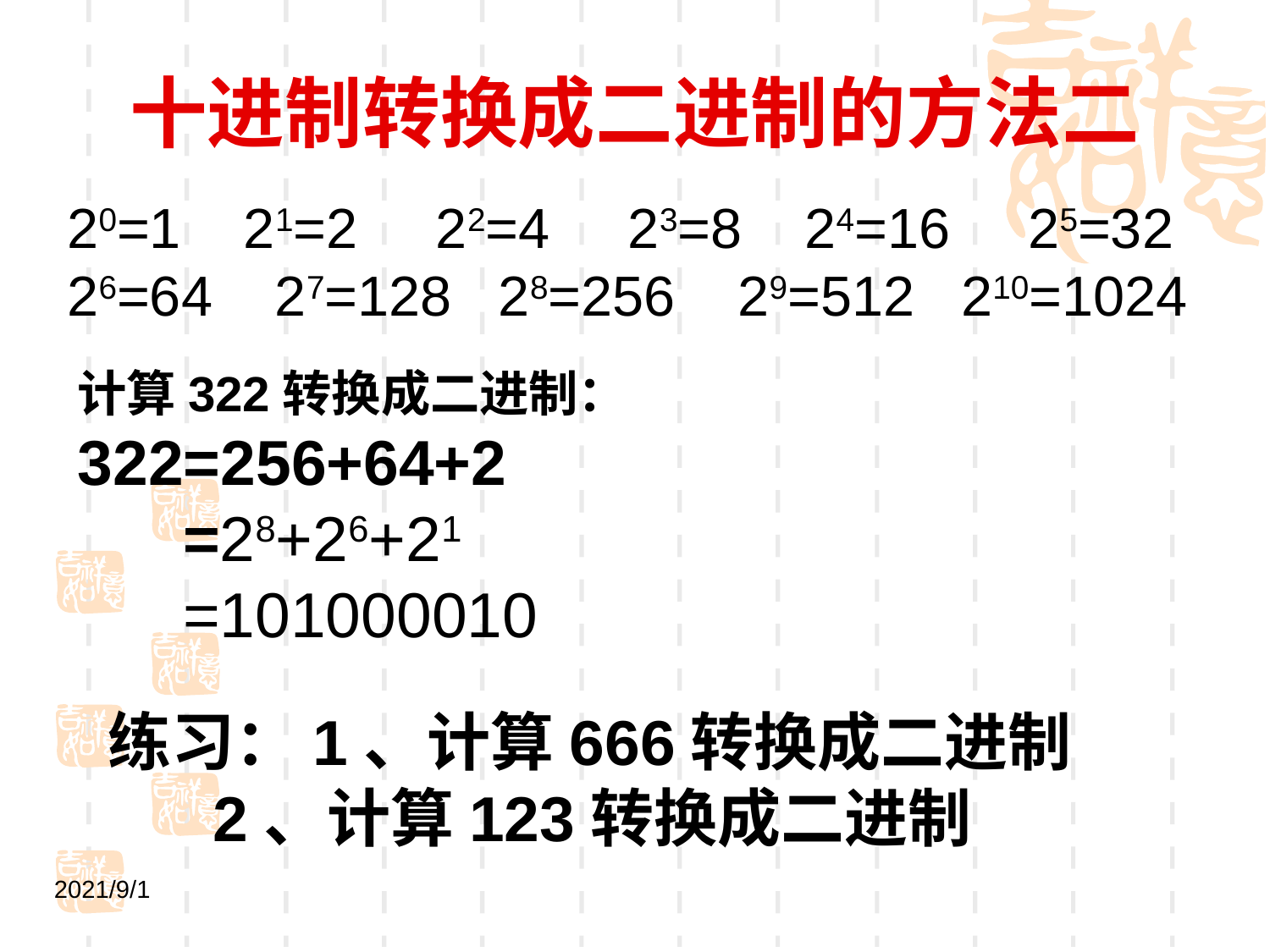

# 十进制转换成二进制的方法二
20=1    21=2     22=4     23=8    24=16     25=32   26=64    27=128   28=256    29=512   210=1024
计算322转换成二进制：
322=256+64+2
      =28+26+21
      =101000010
练习：1、计算666转换成二进制
      2、计算123转换成二进制
2021/9/1